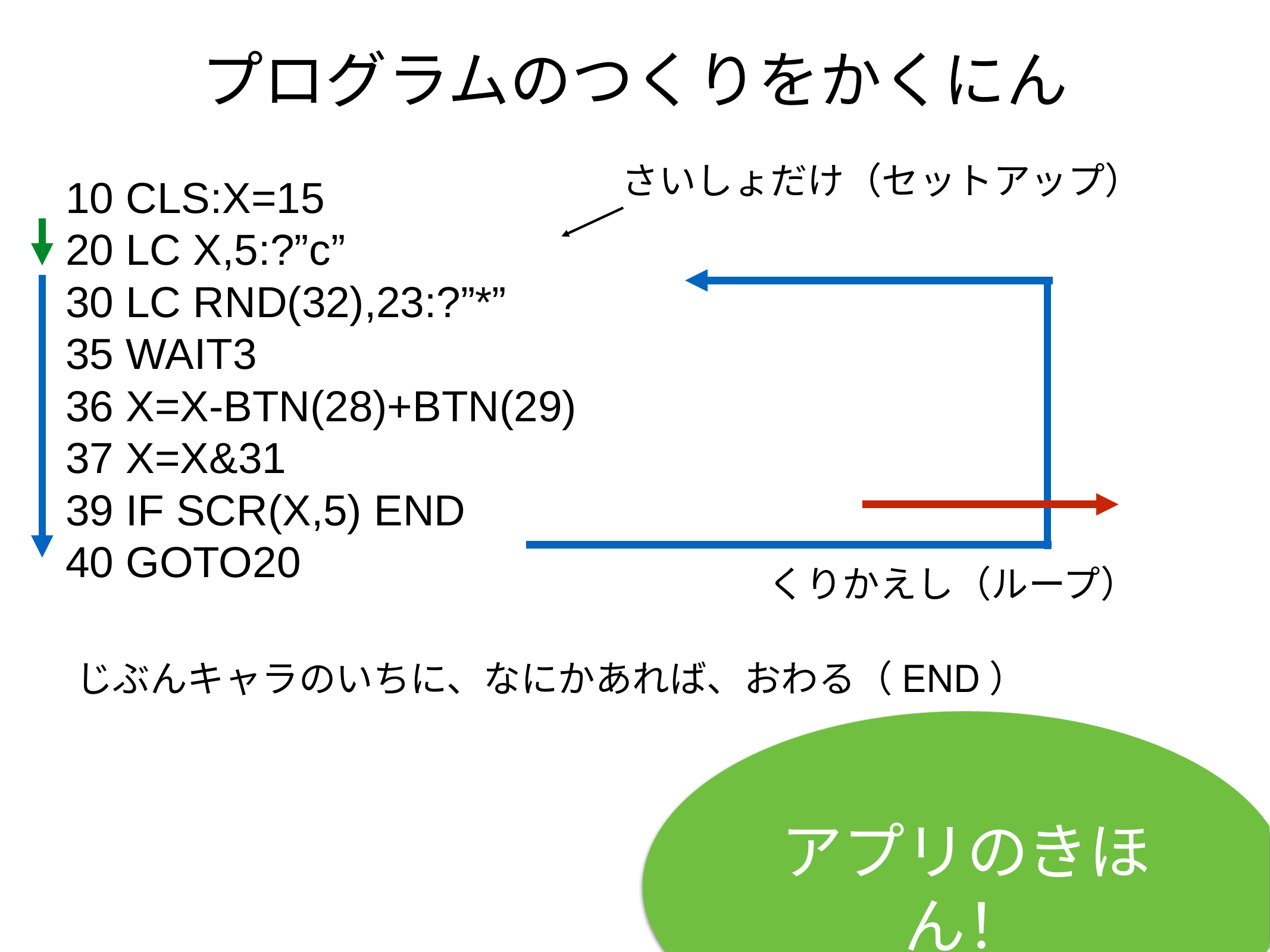

# プログラムのつくりをかくにん
さいしょだけ（セットアップ）

10 CLS:X=15
20 LC X,5:?”c”
30 LC RND(32),23:?”*”
35 WAIT3
36 X=X-BTN(28)+BTN(29)
37 X=X&31
39 IF SCR(X,5) END
40 GOTO20

くりかえし（ループ）
じぶんキャラのいちに、なにかあれば、おわる（END）
アプリのきほん！